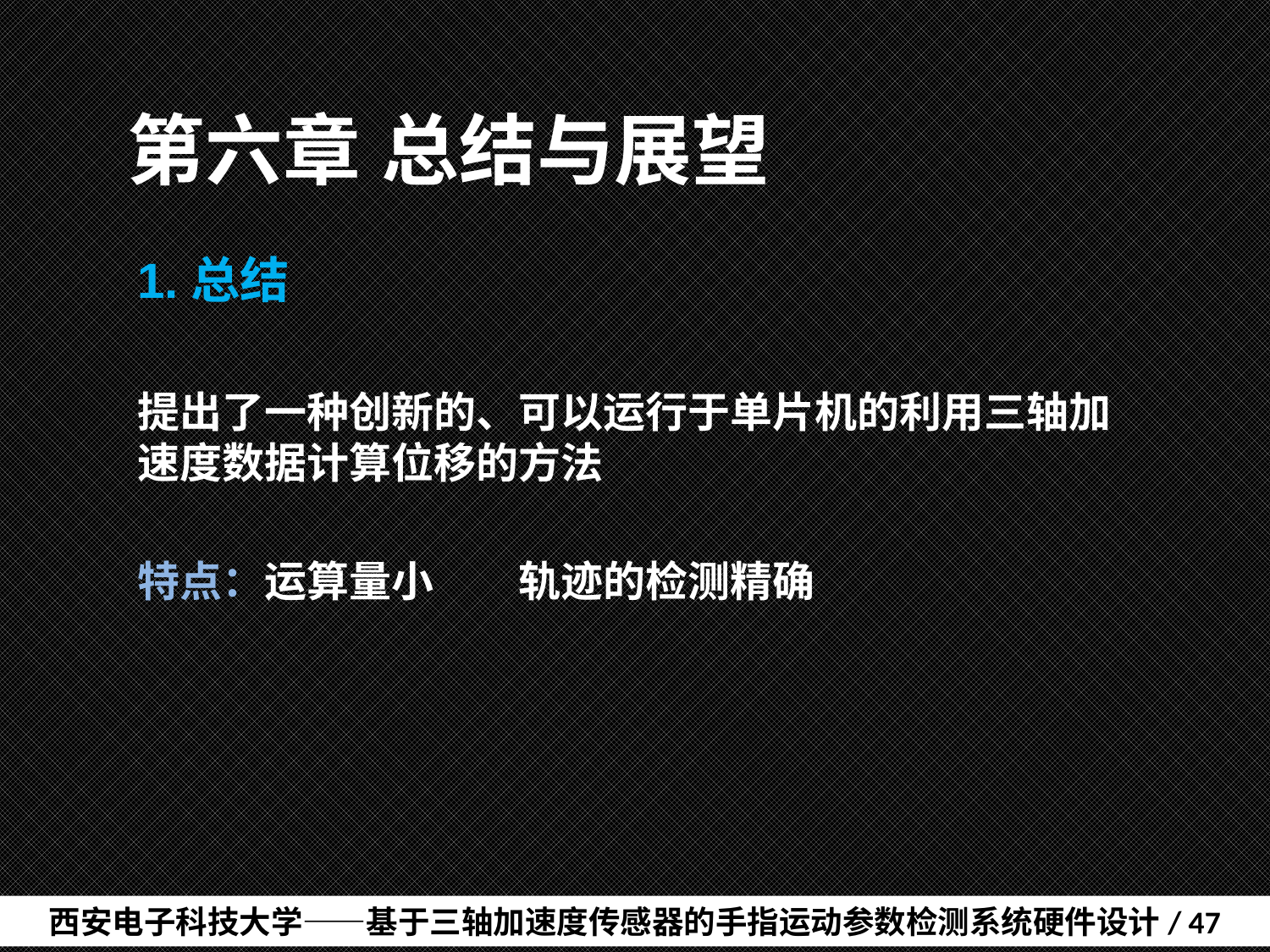

# 第六章	总结与展望
1.总结

提出了一种创新的、可以运行于单片机的利用三轴加速度数据计算位移的方法

特点：运算量小	轨迹的检测精确

西安电子科技大学——基于三轴加速度传感器的手指运动参数检测系统硬件设计/ 47